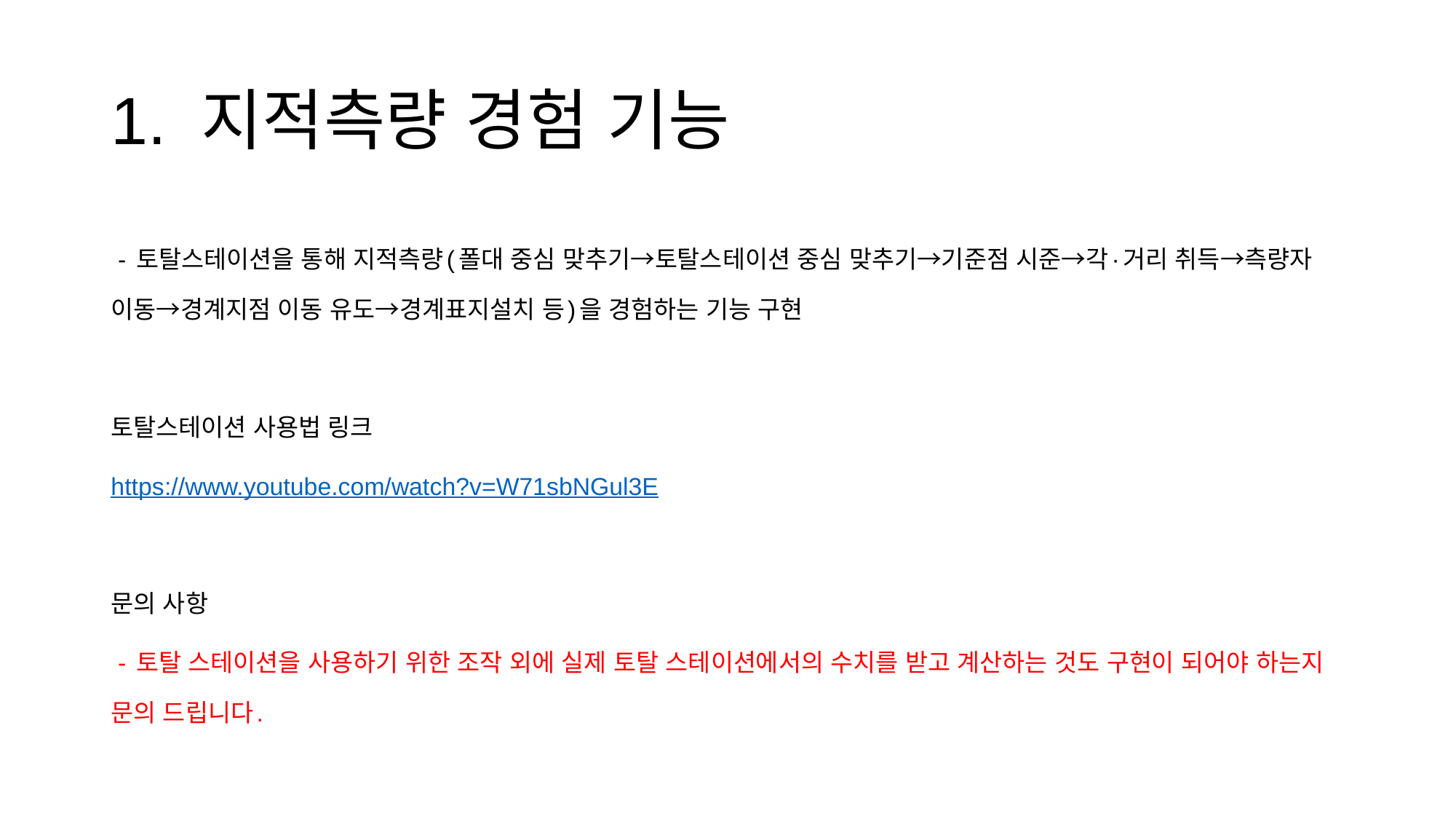

# 1. 지적측량 경험 기능
 - 토탈스테이션을 통해 지적측량(폴대 중심 맞추기→토탈스테이션 중심 맞추기→기준점 시준→각·거리 취득→측량자 이동→경계지점 이동 유도→경계표지설치 등)을 경험하는 기능 구현

토탈스테이션 사용법 링크
https://www.youtube.com/watch?v=W71sbNGul3E

문의 사항
 - 토탈 스테이션을 사용하기 위한 조작 외에 실제 토탈 스테이션에서의 수치를 받고 계산하는 것도 구현이 되어야 하는지 문의 드립니다.